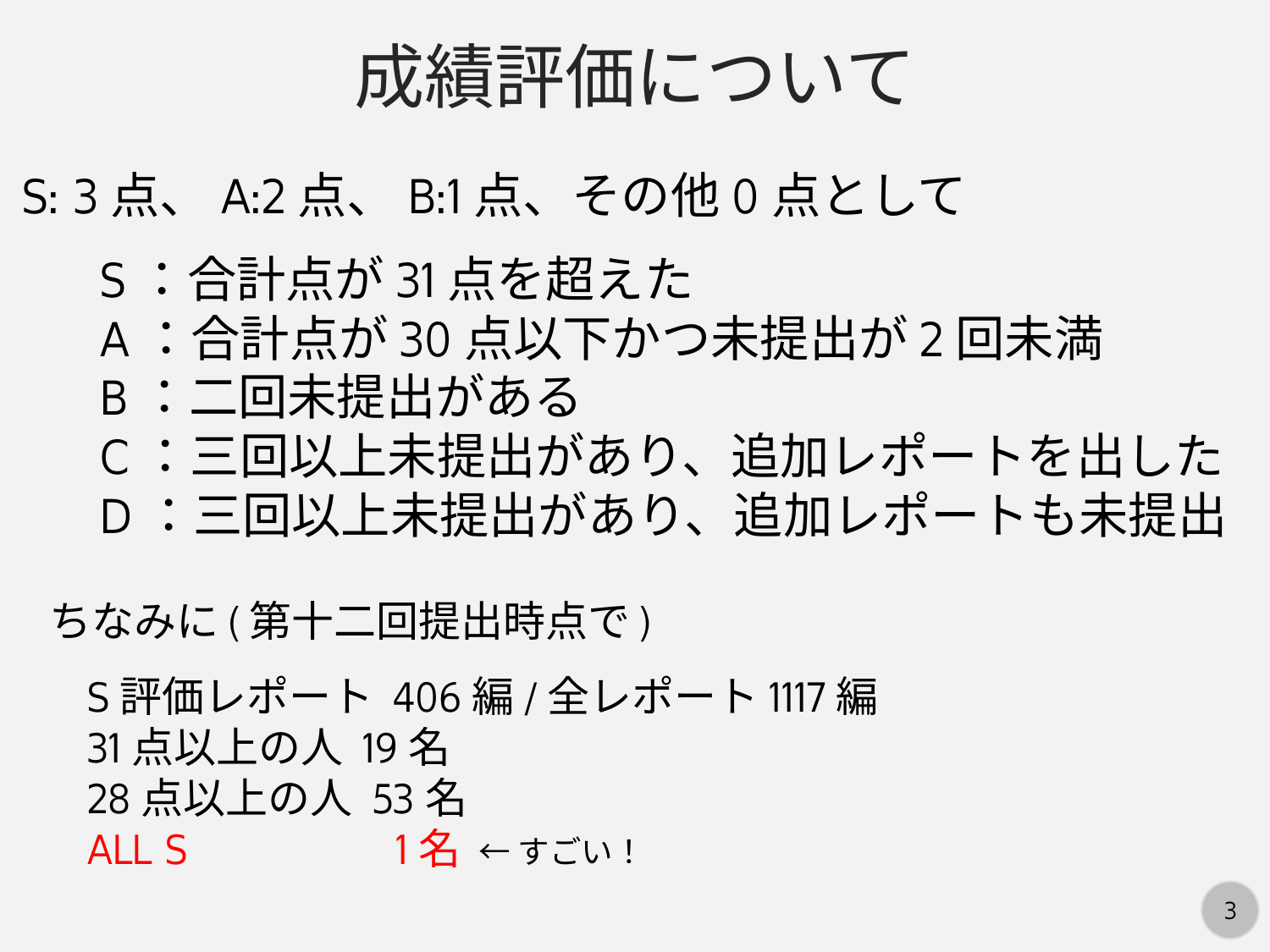

成績評価について
S: 3点、A:2点、B:1点、その他0点として
S：合計点が31点を超えた
A：合計点が30点以下かつ未提出が2回未満
B：二回未提出がある
C：三回以上未提出があり、追加レポートを出した
D：三回以上未提出があり、追加レポートも未提出
ちなみに(第十二回提出時点で)
S評価レポート 406編/全レポート1117編
31点以上の人 19名
28点以上の人 53名
ALL S　　　　  1名
←すごい！